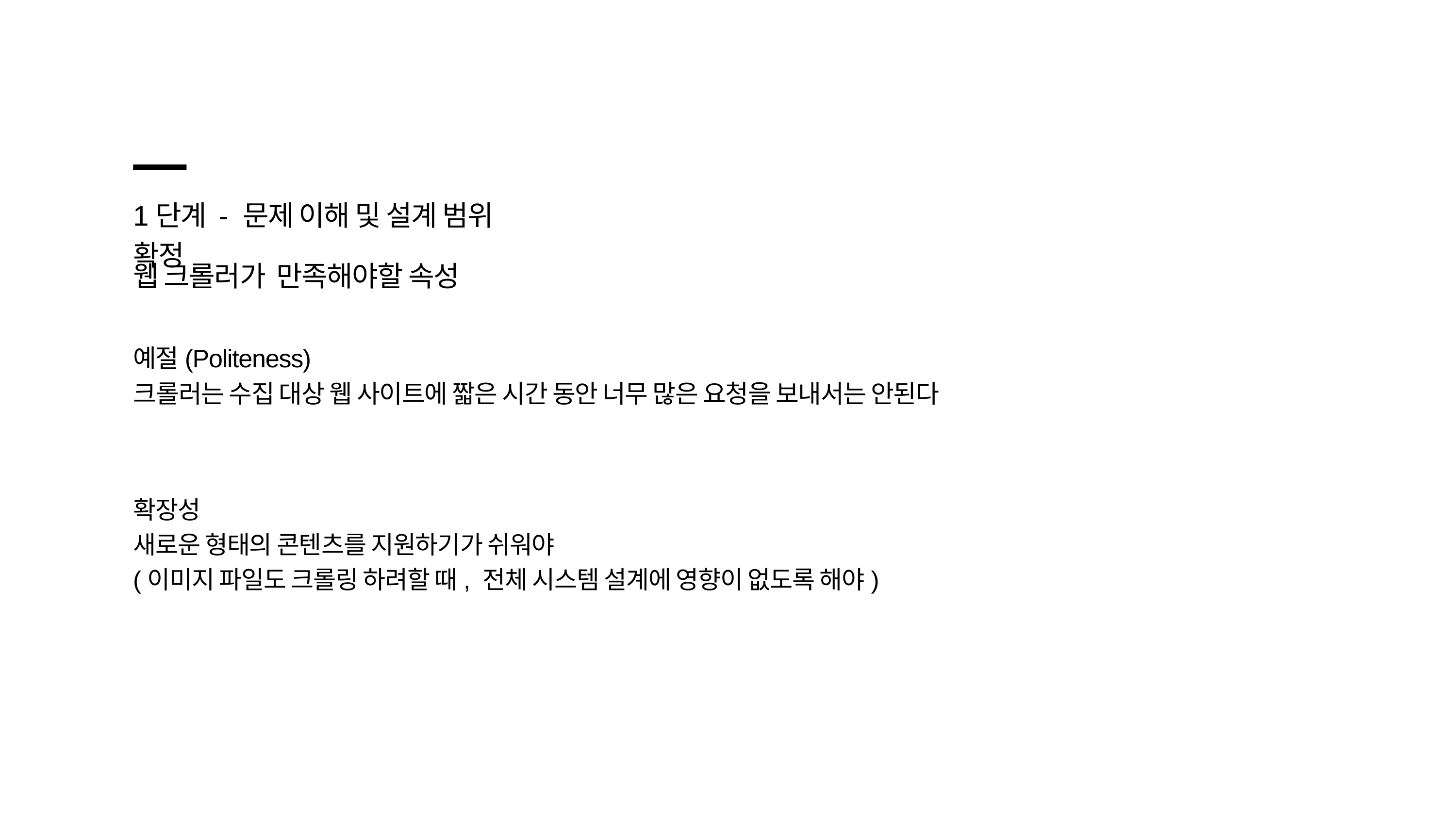

1단계 - 문제 이해 및 설계 범위 확정
웹 크롤러가  만족해야할 속성
예절(Politeness)
크롤러는 수집 대상 웹 사이트에 짧은 시간 동안 너무 많은 요청을 보내서는 안된다
확장성
새로운 형태의 콘텐츠를 지원하기가 쉬워야
(이미지 파일도 크롤링 하려할 때, 전체 시스템 설계에 영향이 없도록 해야)